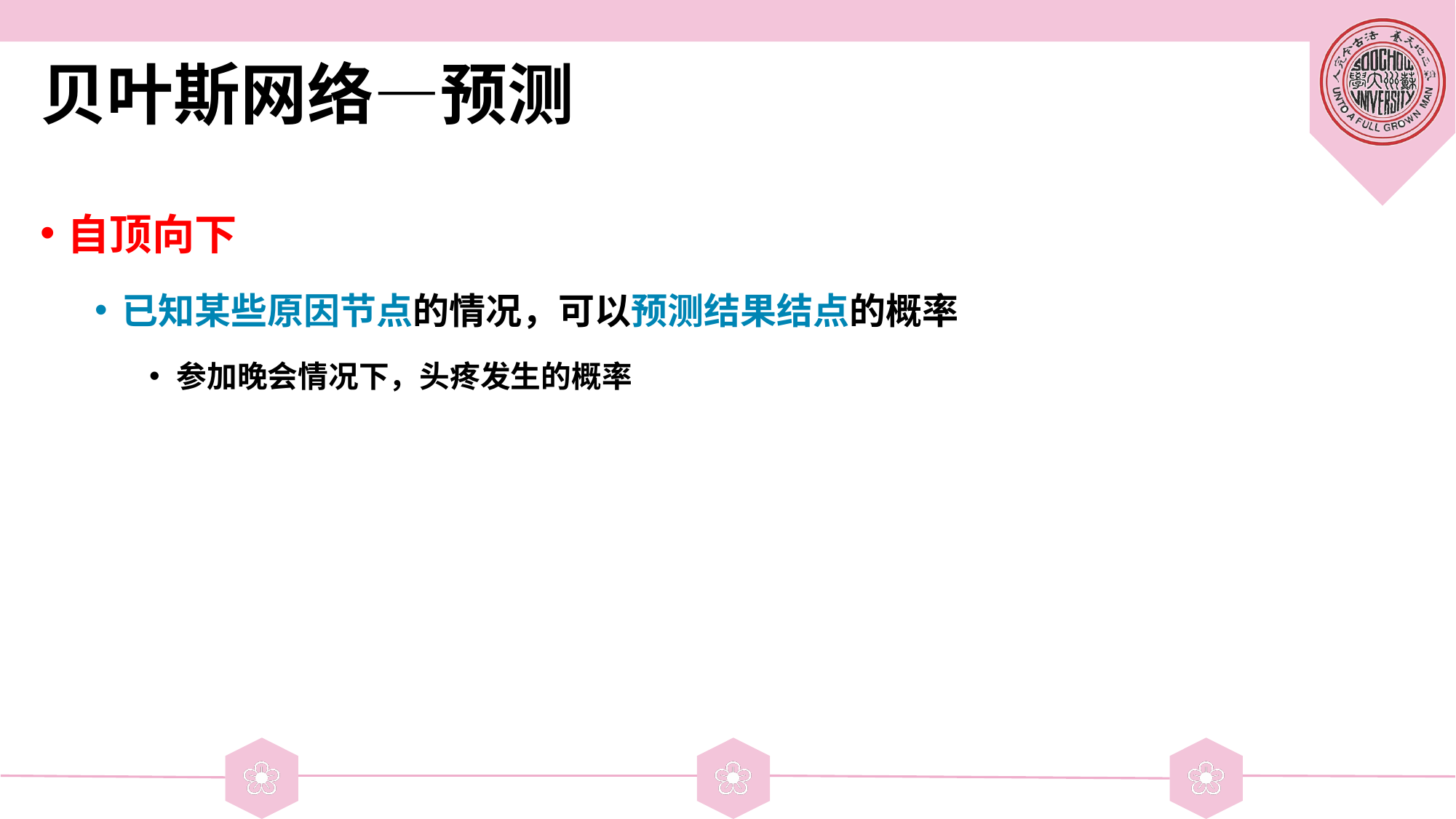

# 贝叶斯网络—预测
自顶向下
已知某些原因节点的情况，可以预测结果结点的概率
参加晚会情况下，头疼发生的概率